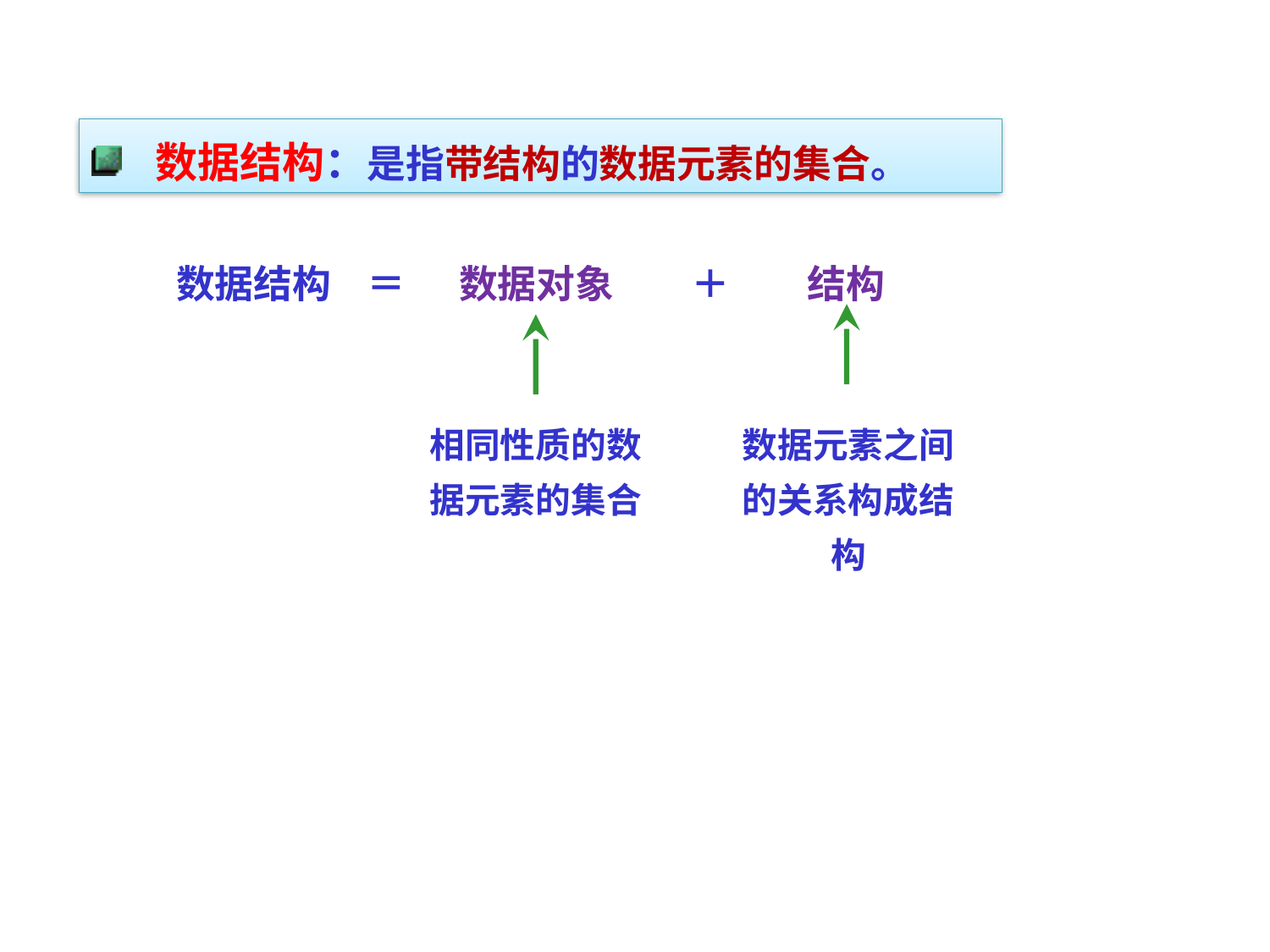

数据结构：是指带结构的数据元素的集合。
数据结构    ＝      数据对象　　＋　　结构

相同性质的数据元素的集合
数据元素之间的关系构成结构